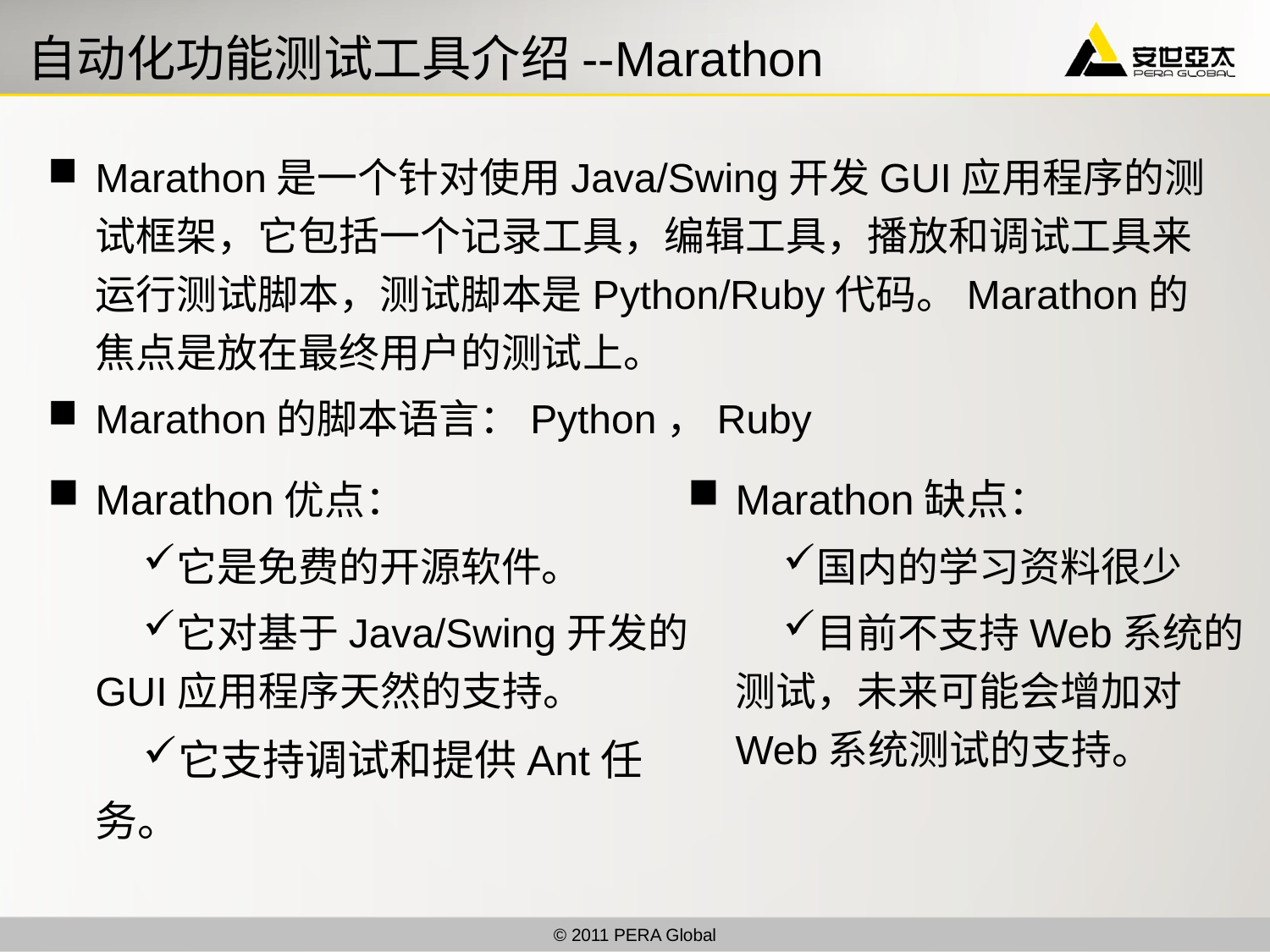

# 自动化功能测试工具介绍--Marathon
Marathon是一个针对使用Java/Swing开发GUI应用程序的测试框架，它包括一个记录工具，编辑工具，播放和调试工具来运行测试脚本，测试脚本是Python/Ruby代码。Marathon的焦点是放在最终用户的测试上。
Marathon的脚本语言：Python，Ruby

Marathon优点：
它是免费的开源软件。
它对基于Java/Swing开发的GUI应用程序天然的支持。
它支持调试和提供Ant任务。

Marathon缺点：
国内的学习资料很少
目前不支持Web系统的测试，未来可能会增加对Web系统测试的支持。